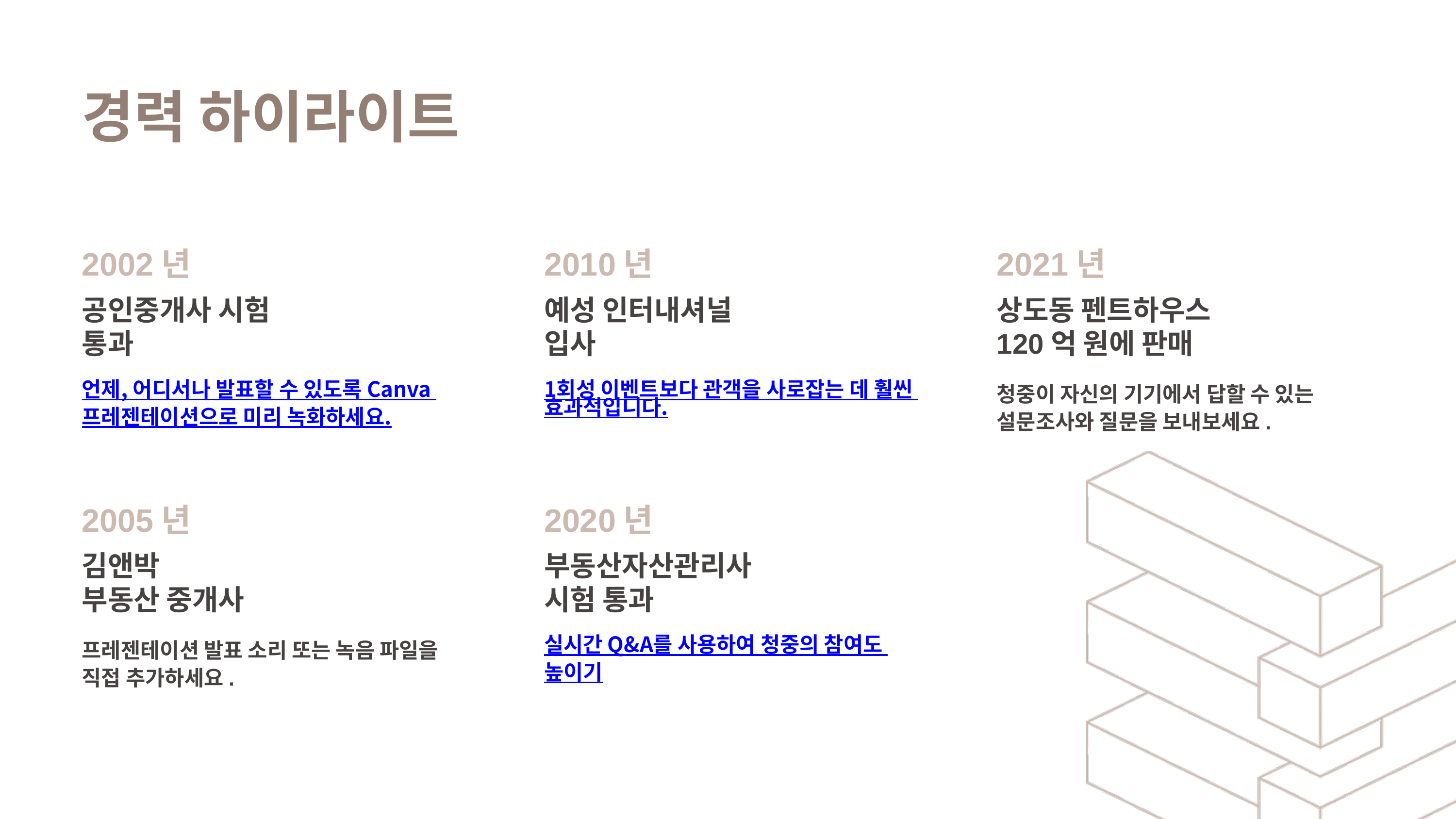

경력 하이라이트
2002년
공인중개사 시험
통과
언제, 어디서나 발표할 수 있도록 Canva
프레젠테이션으로 미리 녹화하세요.
2010년
예성 인터내셔널
입사
1회성 이벤트보다 관객을 사로잡는 데 훨씬 효과적입니다.
2021년
상도동 펜트하우스
120억 원에 판매
청중이 자신의 기기에서 답할 수 있는
설문조사와 질문을 보내보세요.

2005년
김앤박
부동산 중개사
프레젠테이션 발표 소리 또는 녹음 파일을 직접 추가하세요.
2020년
부동산자산관리사
시험 통과
실시간 Q&A를 사용하여 청중의 참여도
높이기